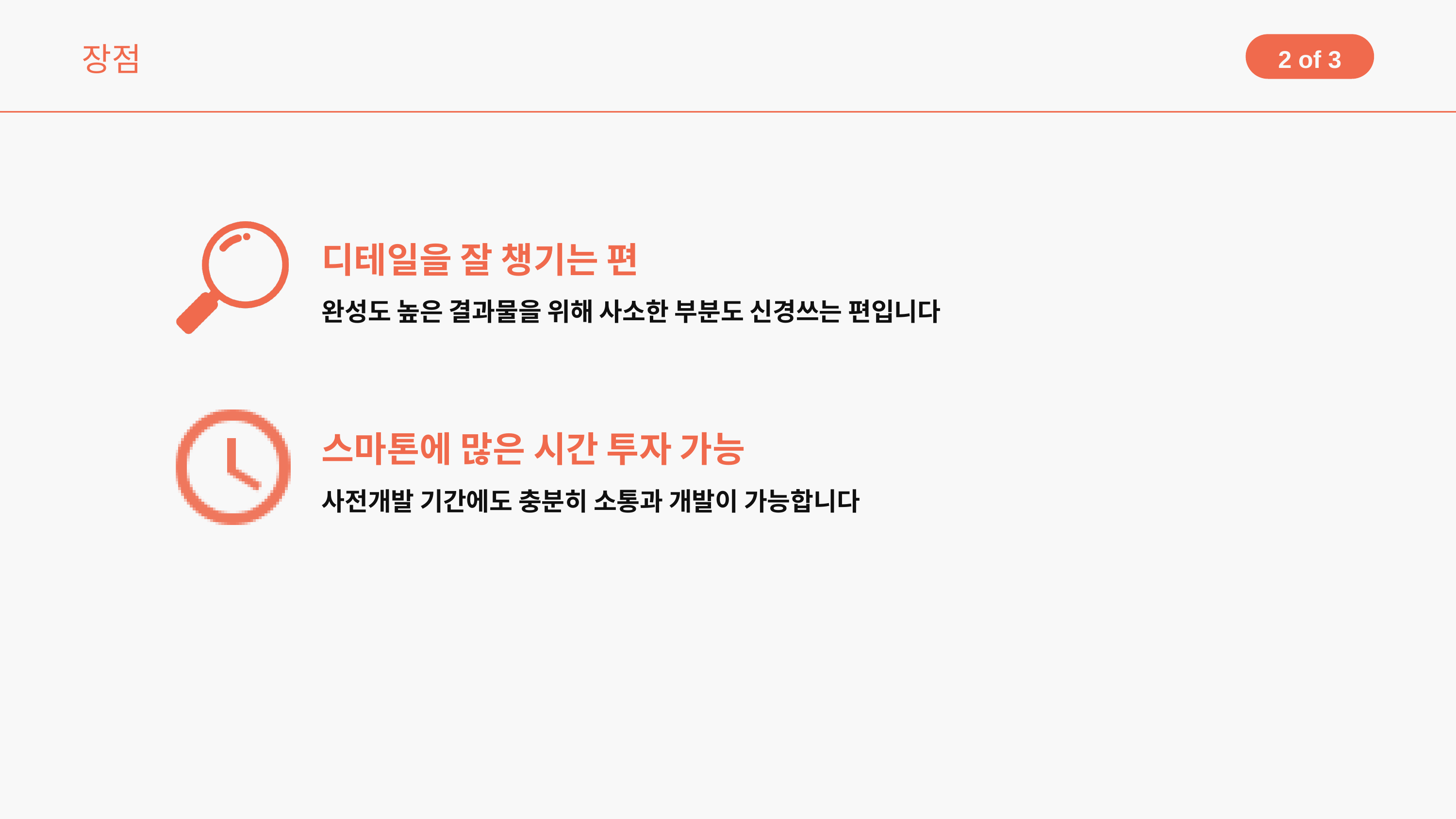

장점

2 of 3

디테일을 잘 챙기는 편
완성도 높은 결과물을 위해 사소한 부분도 신경쓰는 편입니다

스마톤에 많은 시간 투자 가능
사전개발 기간에도 충분히 소통과 개발이 가능합니다